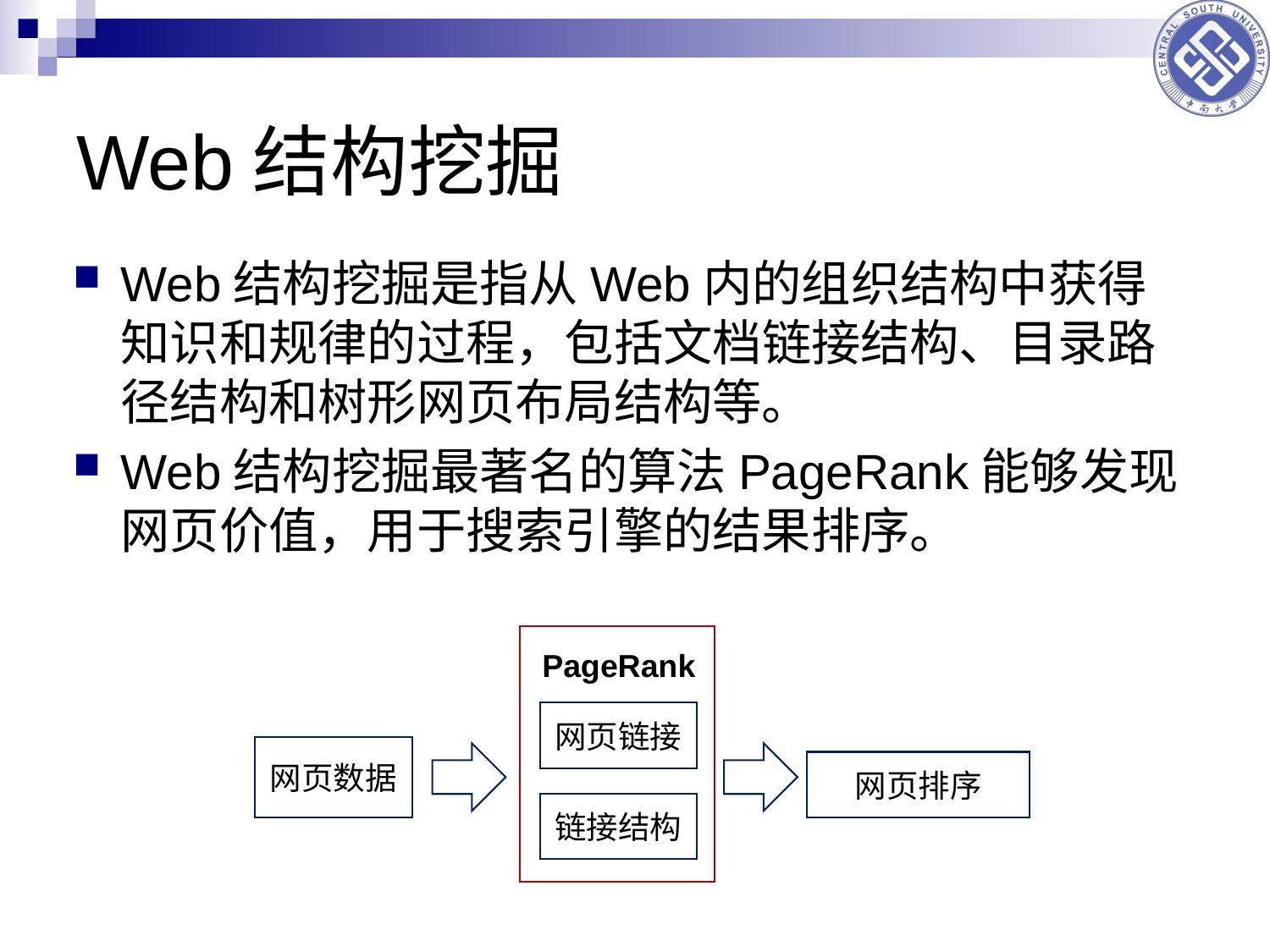

# Web结构挖掘
Web结构挖掘是指从Web内的组织结构中获得知识和规律的过程，包括文档链接结构、目录路径结构和树形网页布局结构等。
Web结构挖掘最著名的算法PageRank能够发现网页价值，用于搜索引擎的结果排序。

PageRank
网页链接
网页数据

网页排序
链接结构